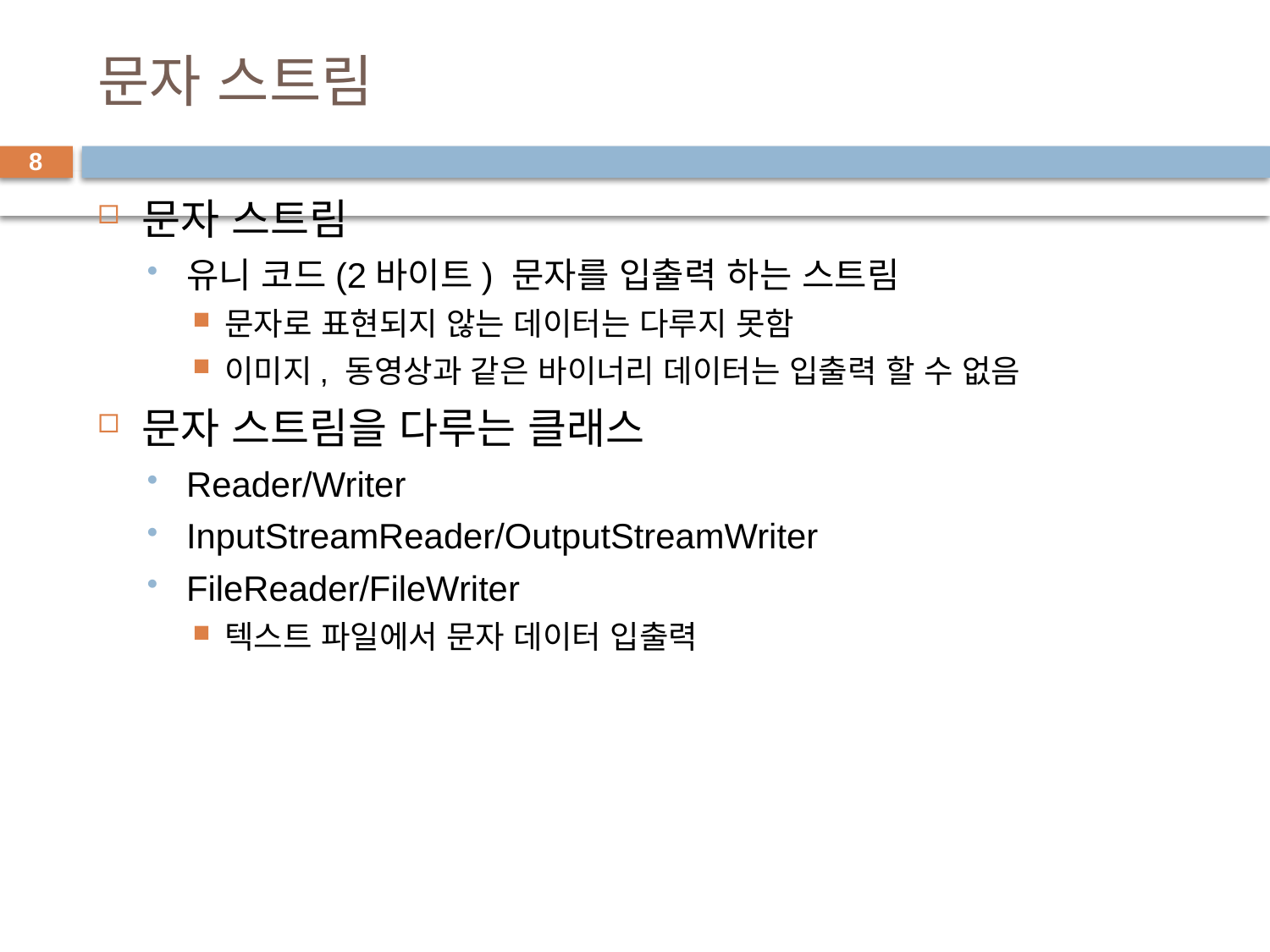

# 문자 스트림
8
문자 스트림
유니 코드(2바이트) 문자를 입출력 하는 스트림
문자로 표현되지 않는 데이터는 다루지 못함
이미지, 동영상과 같은 바이너리 데이터는 입출력 할 수 없음
문자 스트림을 다루는 클래스
Reader/Writer
InputStreamReader/OutputStreamWriter
FileReader/FileWriter
텍스트 파일에서 문자 데이터 입출력